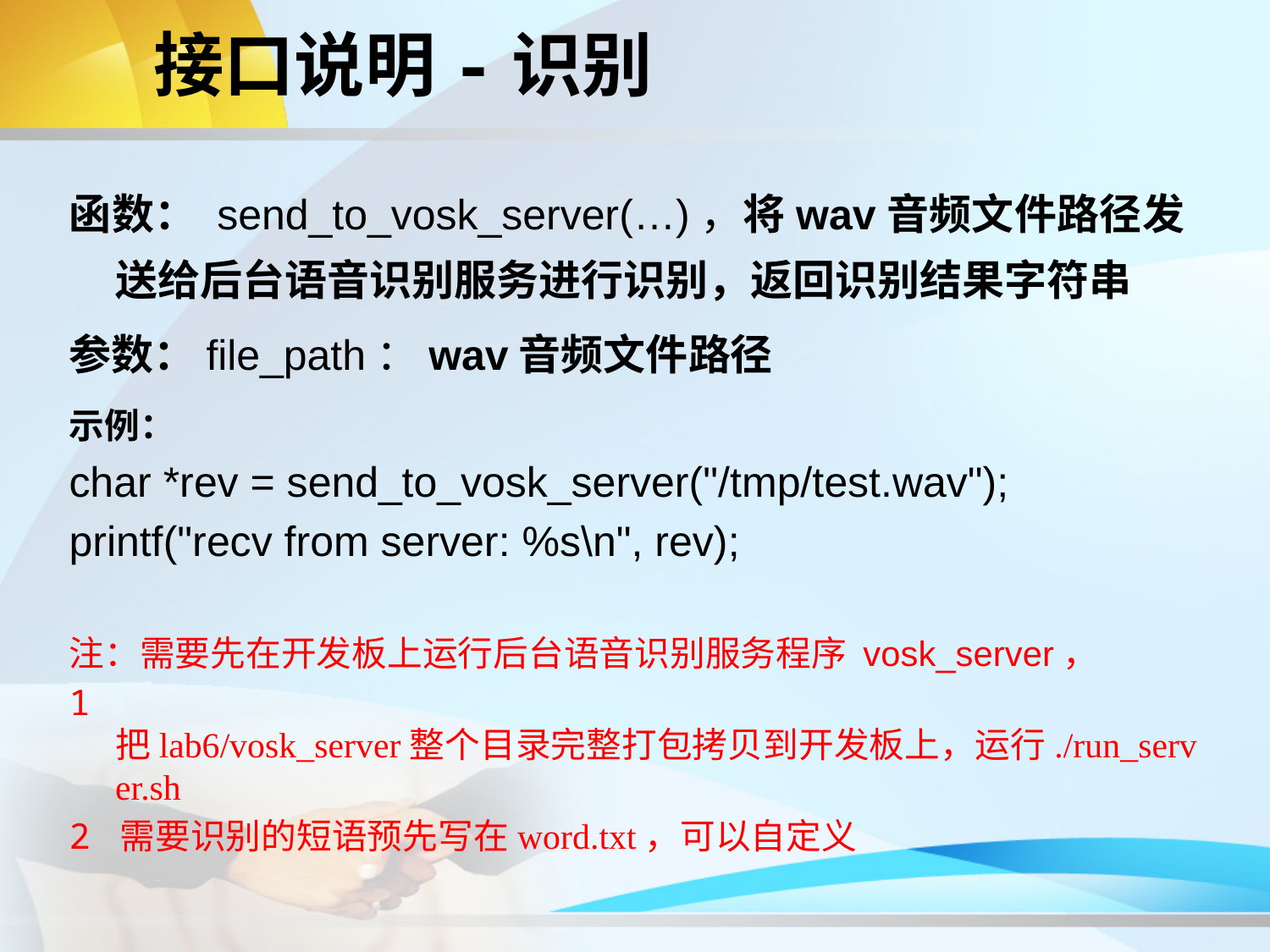

接口说明-识别
函数： send_to_vosk_server(…)，将wav音频文件路径发送给后台语音识别服务进行识别，返回识别结果字符串
参数：file_path：wav音频文件路径

示例：
char *rev = send_to_vosk_server("/tmp/test.wav");
printf("recv from server: %s\n", rev);

注：需要先在开发板上运行后台语音识别服务程序 vosk_server，
1 把lab6/vosk_server整个目录完整打包拷贝到开发板上，运行./run_server.sh
2 需要识别的短语预先写在word.txt，可以自定义